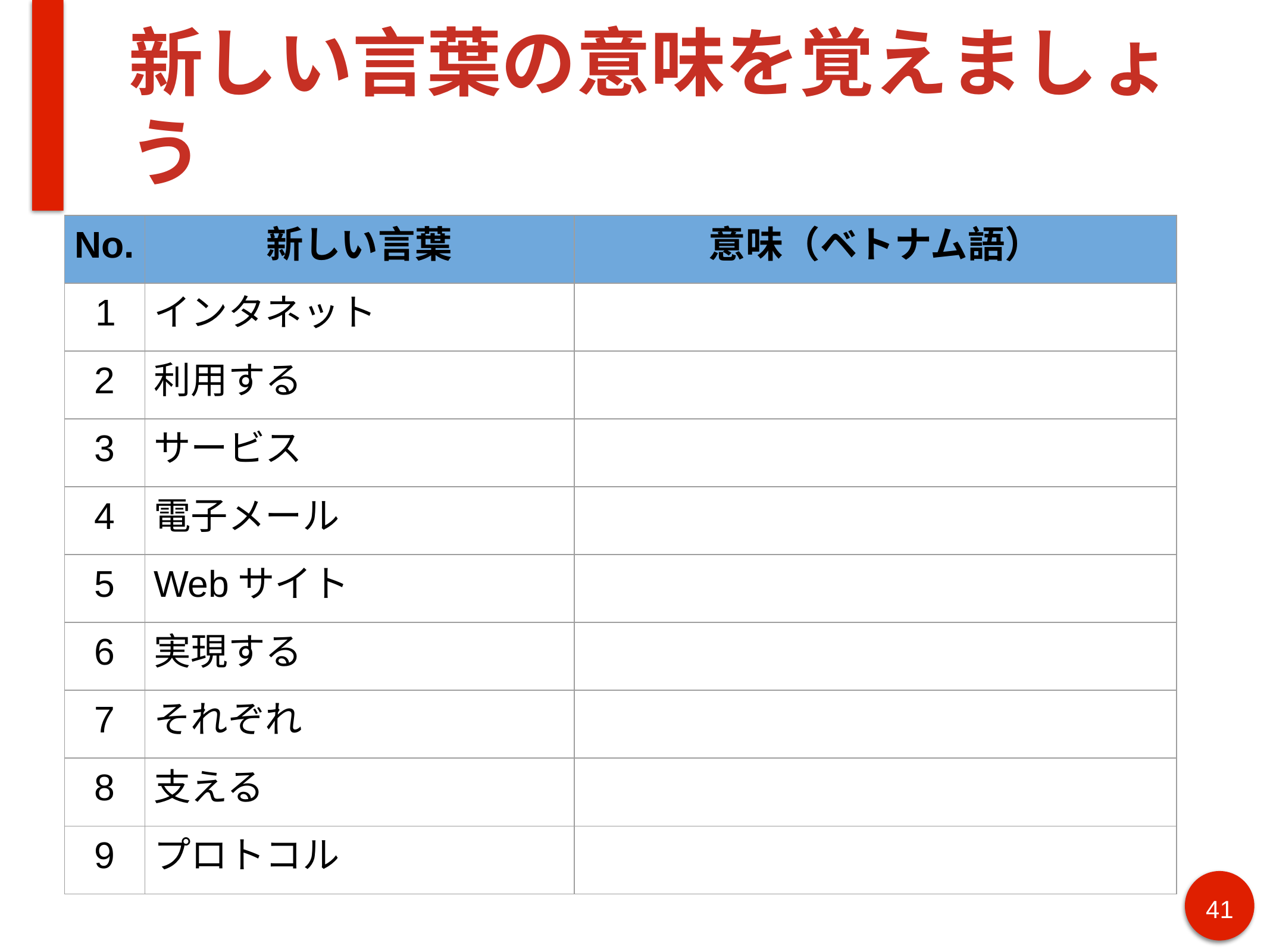

# 新しい言葉の意味を覚えましょう
| No. | 新しい言葉 | 意味（ベトナム語） |
| --- | --- | --- |
| 1 | インタネット |  |
| 2 | 利用する |  |
| 3 | サービス |  |
| 4 | 電子メール |  |
| 5 | Webサイト |  |
| 6 | 実現する |  |
| 7 | それぞれ |  |
| 8 | 支える |  |
| 9 | プロトコル |  |
41